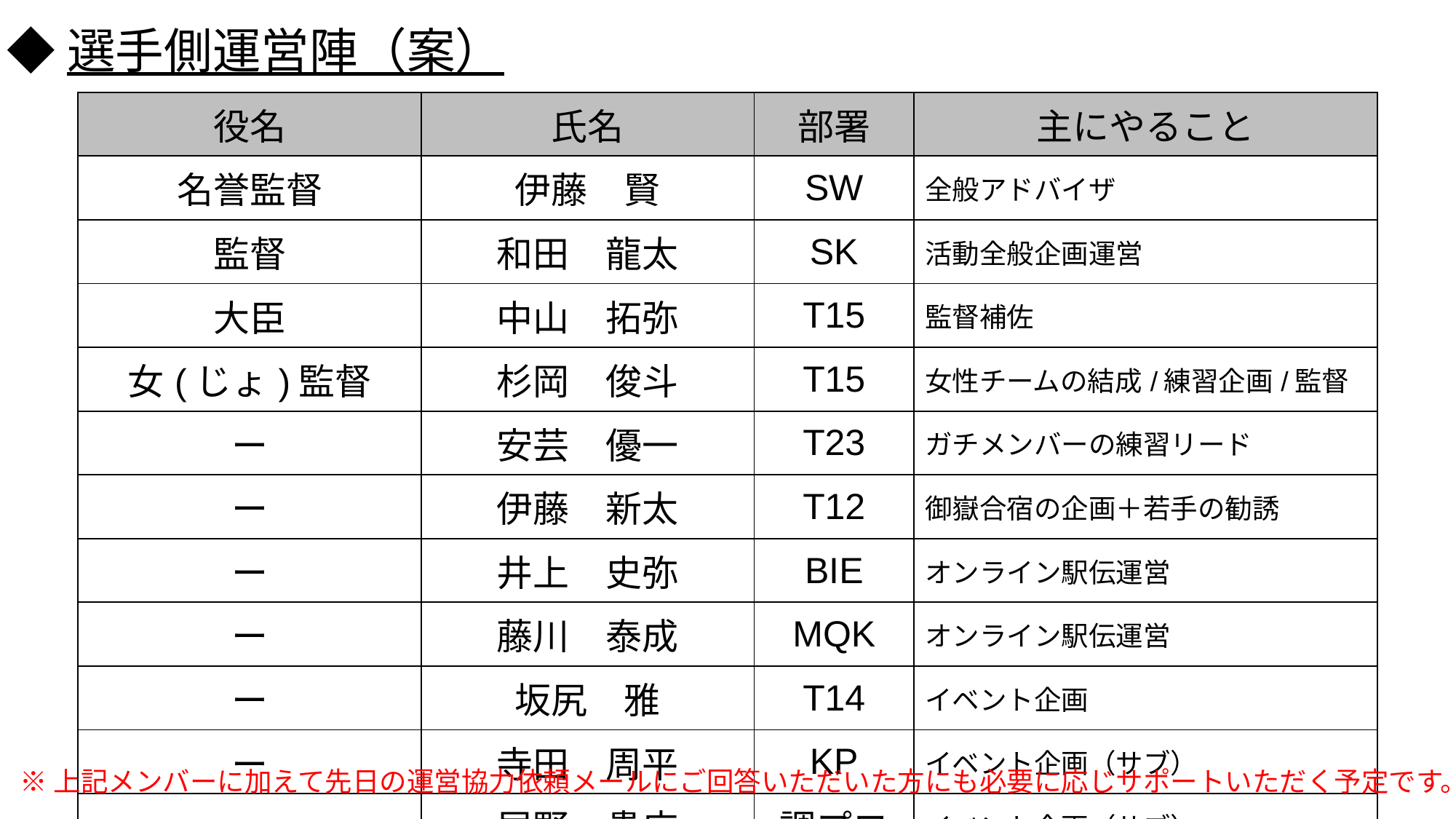

◆選手側運営陣（案）
| 役名 | 氏名 | 部署 | 主にやること |
| --- | --- | --- | --- |
| 名誉監督 | 伊藤　賢 | SW | 全般アドバイザ |
| 監督 | 和田　龍太 | SK | 活動全般企画運営 |
| 大臣 | 中山　拓弥 | T15 | 監督補佐 |
| 女(じょ)監督 | 杉岡　俊斗 | T15 | 女性チームの結成/練習企画/監督 |
| ー | 安芸　優一 | T23 | ガチメンバーの練習リード |
| ー | 伊藤　新太 | T12 | 御嶽合宿の企画＋若手の勧誘 |
| ー | 井上　史弥 | BIE | オンライン駅伝運営 |
| ー | 藤川　泰成 | MQK | オンライン駅伝運営 |
| ー | 坂尻　雅 | T14 | イベント企画 |
| ー | 寺田　周平 | KP | イベント企画（サブ） |
| ー | 尾野　貴広 | 調プロ | イベント企画（サブ） |
※上記メンバーに加えて先日の運営協力依頼メールにご回答いただいた方にも必要に応じサポートいただく予定です。